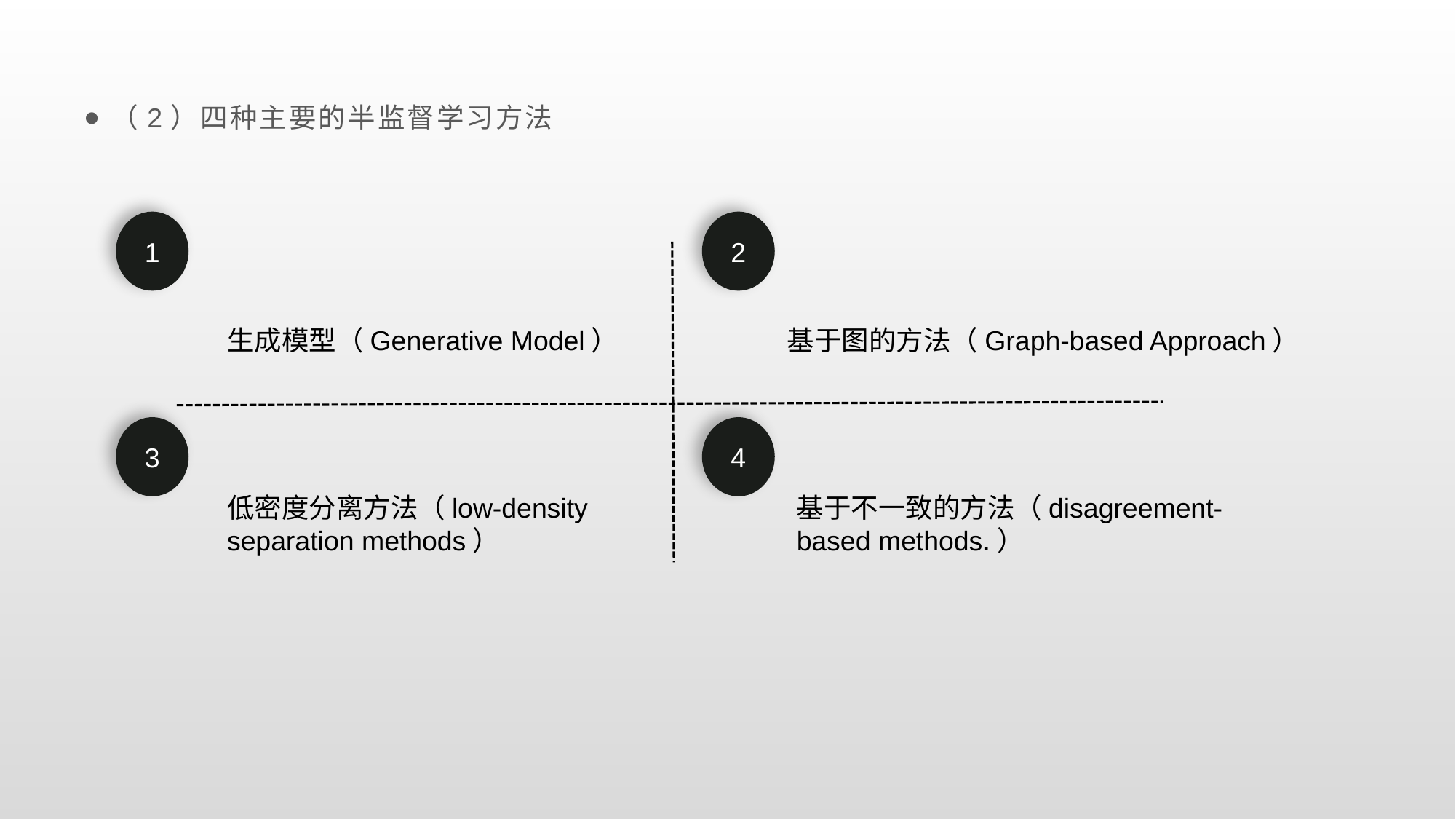

（2）四种主要的半监督学习方法
1
2
生成模型（Generative Model）
 基于图的方法（Graph-based Approach）
3
4
低密度分离方法（low-density separation methods）
基于不一致的方法（disagreement-based methods.）